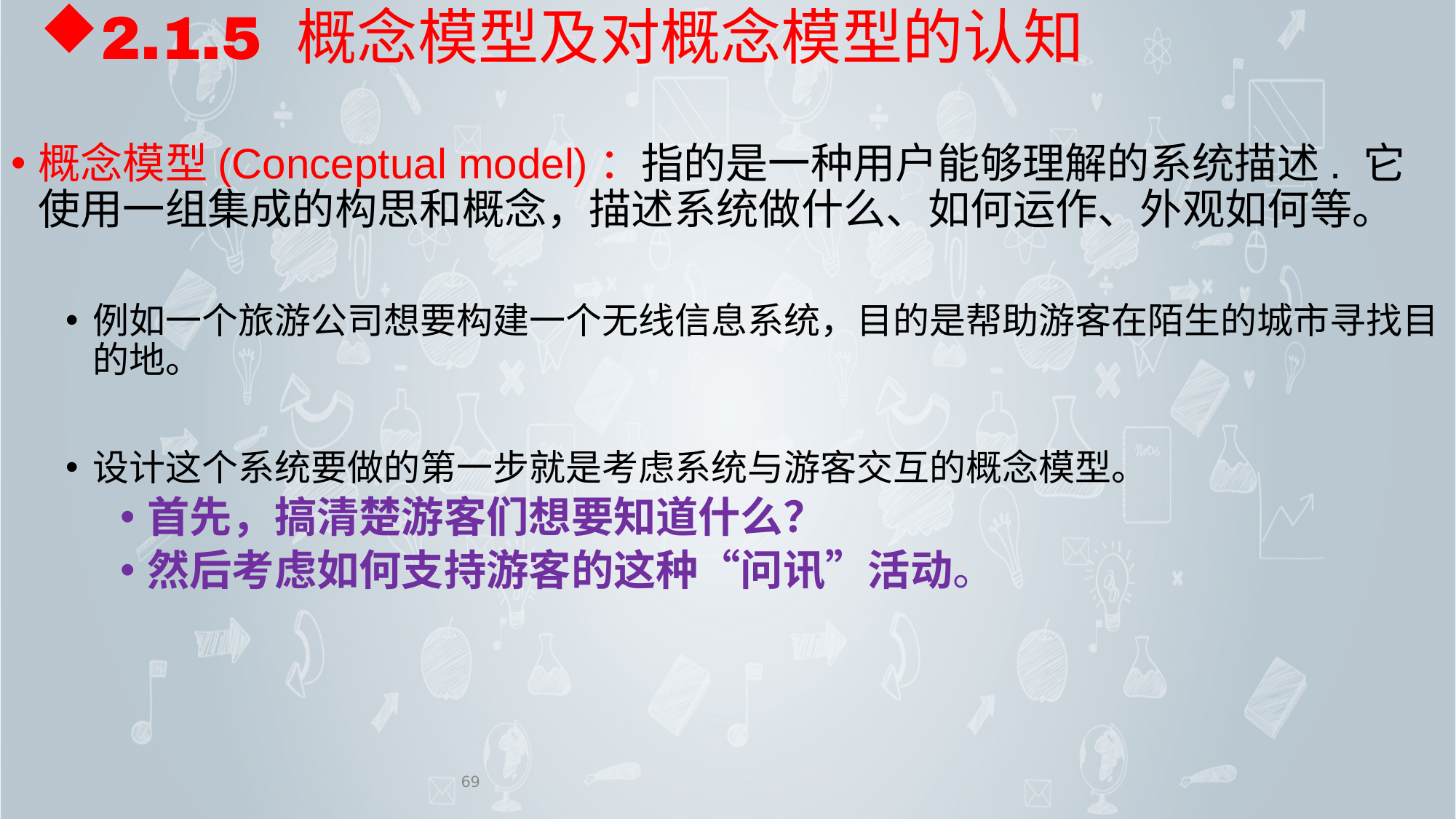

# 2.1.5 概念模型及对概念模型的认知
概念模型(Conceptual model)：指的是一种用户能够理解的系统描述. 它使用一组集成的构思和概念，描述系统做什么、如何运作、外观如何等。

例如一个旅游公司想要构建一个无线信息系统，目的是帮助游客在陌生的城市寻找目的地。

设计这个系统要做的第一步就是考虑系统与游客交互的概念模型。
首先，搞清楚游客们想要知道什么？
然后考虑如何支持游客的这种“问讯”活动。
69